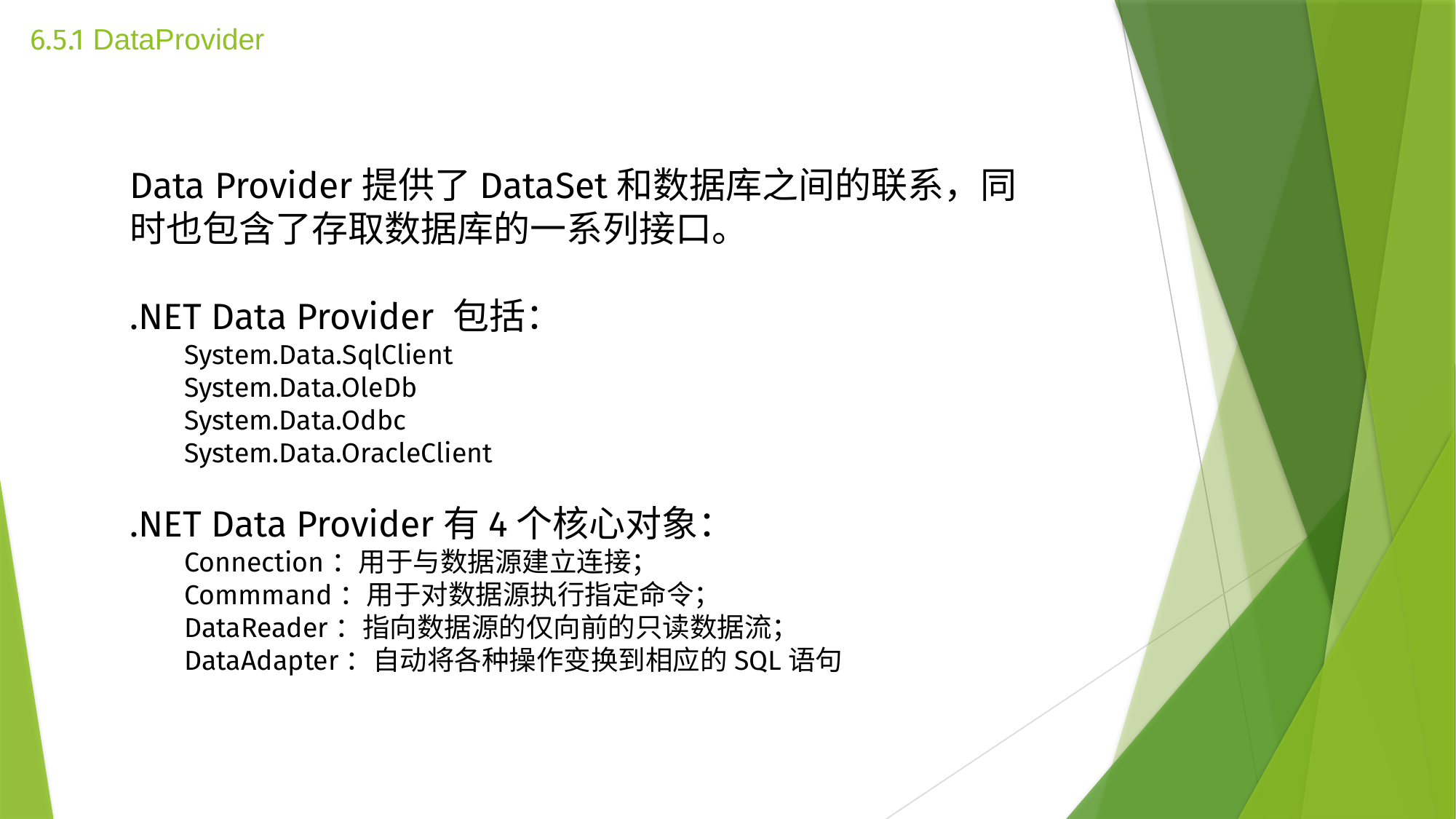

# 6.5.1 DataProvider
Data Provider提供了DataSet和数据库之间的联系，同时也包含了存取数据库的一系列接口。

.NET Data Provider 包括：
System.Data.SqlClient
System.Data.OleDb
System.Data.Odbc
System.Data.OracleClient

.NET Data Provider有4个核心对象：
Connection：用于与数据源建立连接；
Commmand：用于对数据源执行指定命令；
DataReader：指向数据源的仅向前的只读数据流；
DataAdapter：自动将各种操作变换到相应的SQL语句